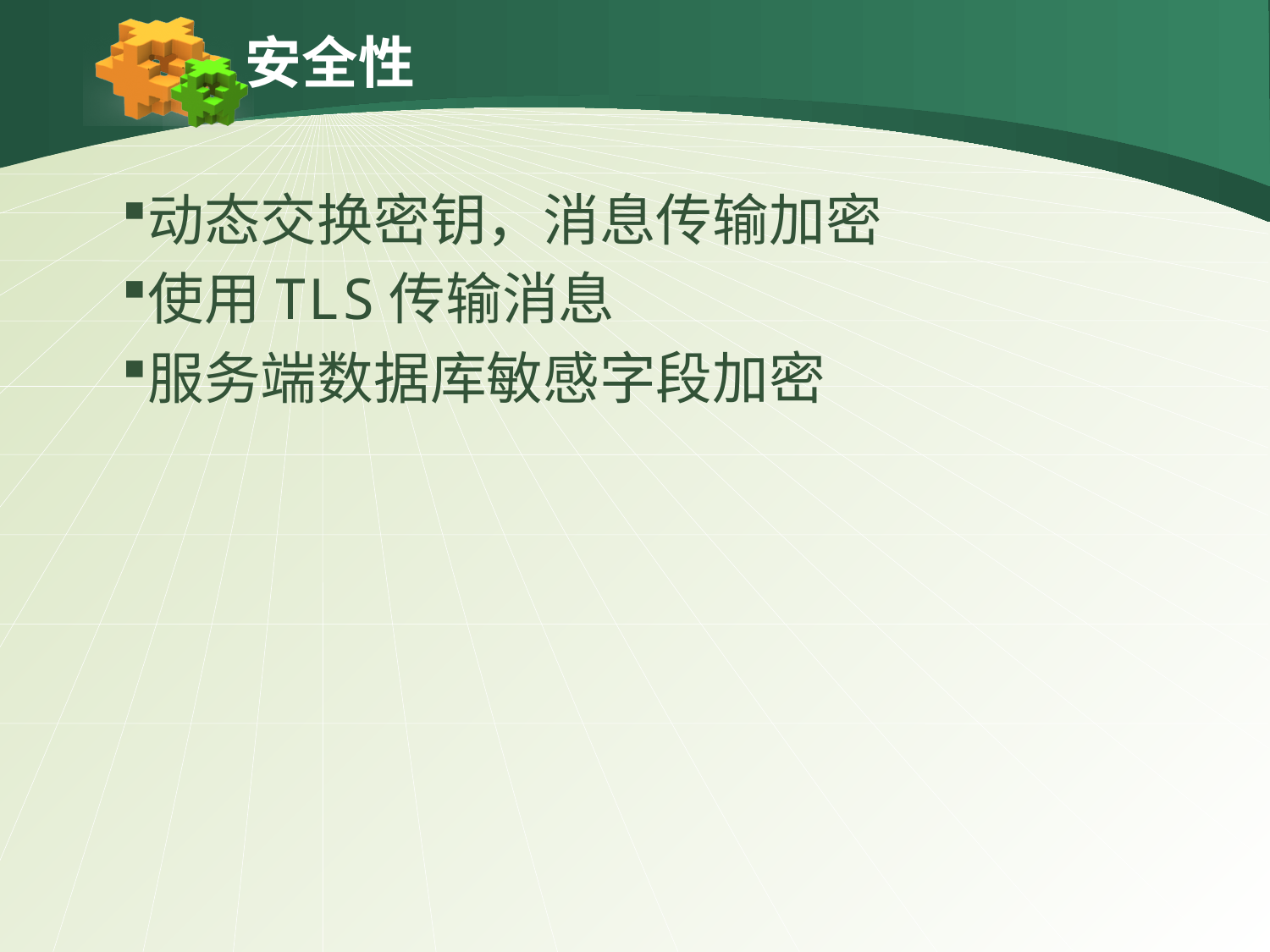

安全性
动态交换密钥，消息传输加密
使用TLS传输消息
服务端数据库敏感字段加密